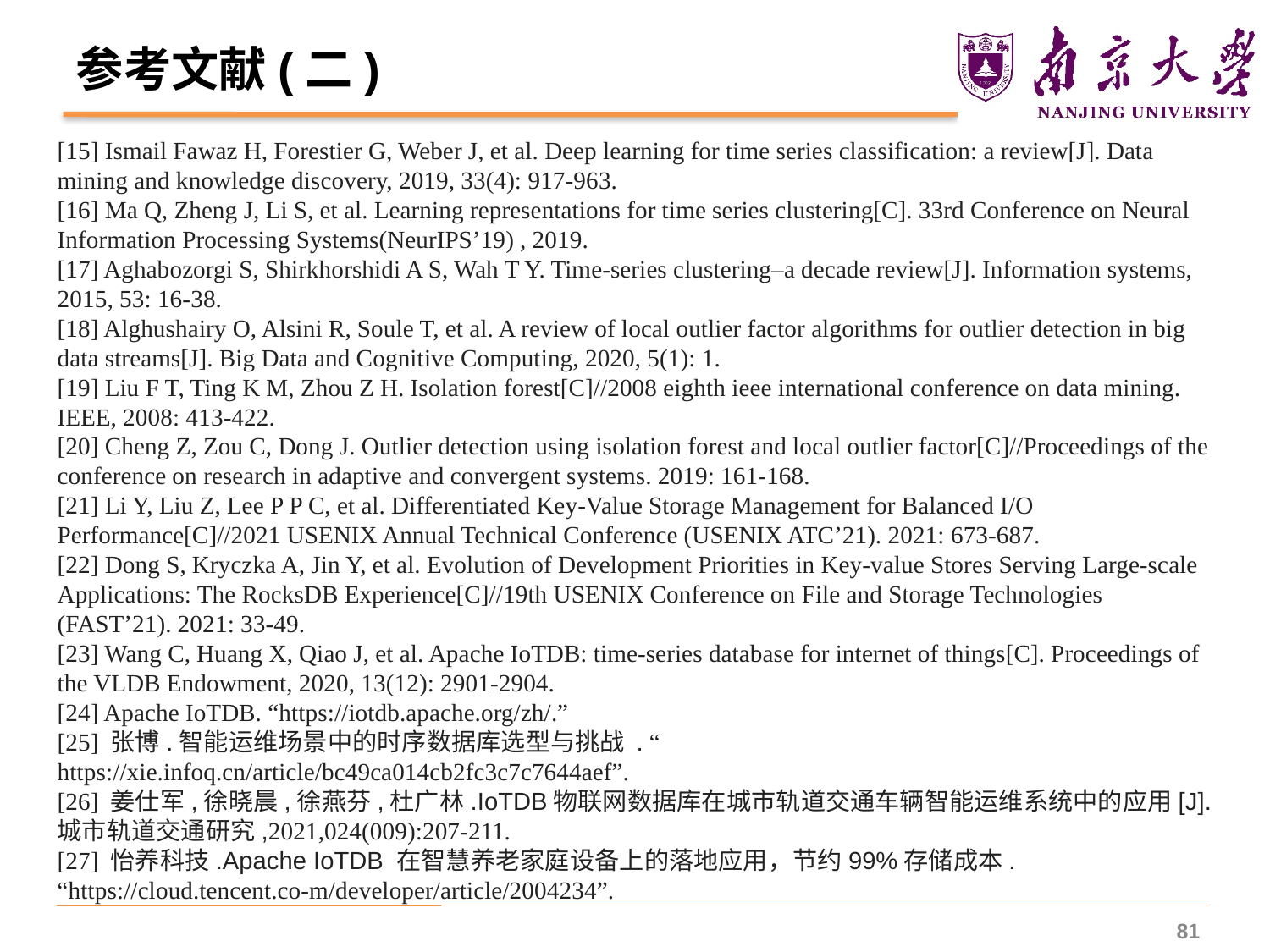

# 参考文献(二)
[15] Ismail Fawaz H, Forestier G, Weber J, et al. Deep learning for time series classification: a review[J]. Data mining and knowledge discovery, 2019, 33(4): 917-963.
[16] Ma Q, Zheng J, Li S, et al. Learning representations for time series clustering[C]. 33rd Conference on Neural Information Processing Systems(NeurIPS’19) , 2019.
[17] Aghabozorgi S, Shirkhorshidi A S, Wah T Y. Time-series clustering–a decade review[J]. Information systems, 2015, 53: 16-38.
[18] Alghushairy O, Alsini R, Soule T, et al. A review of local outlier factor algorithms for outlier detection in big data streams[J]. Big Data and Cognitive Computing, 2020, 5(1): 1.
[19] Liu F T, Ting K M, Zhou Z H. Isolation forest[C]//2008 eighth ieee international conference on data mining. IEEE, 2008: 413-422.
[20] Cheng Z, Zou C, Dong J. Outlier detection using isolation forest and local outlier factor[C]//Proceedings of the conference on research in adaptive and convergent systems. 2019: 161-168.
[21] Li Y, Liu Z, Lee P P C, et al. Differentiated Key-Value Storage Management for Balanced I/O Performance[C]//2021 USENIX Annual Technical Conference (USENIX ATC’21). 2021: 673-687.
[22] Dong S, Kryczka A, Jin Y, et al. Evolution of Development Priorities in Key-value Stores Serving Large-scale Applications: The RocksDB Experience[C]//19th USENIX Conference on File and Storage Technologies (FAST’21). 2021: 33-49.
[23] Wang C, Huang X, Qiao J, et al. Apache IoTDB: time-series database for internet of things[C]. Proceedings of the VLDB Endowment, 2020, 13(12): 2901-2904.
[24] Apache IoTDB. “https://iotdb.apache.org/zh/.”
[25] 张博.智能运维场景中的时序数据库选型与挑战 . “ https://xie.infoq.cn/article/bc49ca014cb2fc3c7c7644aef”.
[26] 姜仕军,徐晓晨,徐燕芬,杜广林.IoTDB物联网数据库在城市轨道交通车辆智能运维系统中的应用[J].城市轨道交通研究,2021,024(009):207-211.
[27] 怡养科技.Apache IoTDB 在智慧养老家庭设备上的落地应用，节约99%存储成本. “https://cloud.tencent.co-m/developer/article/2004234”.
81